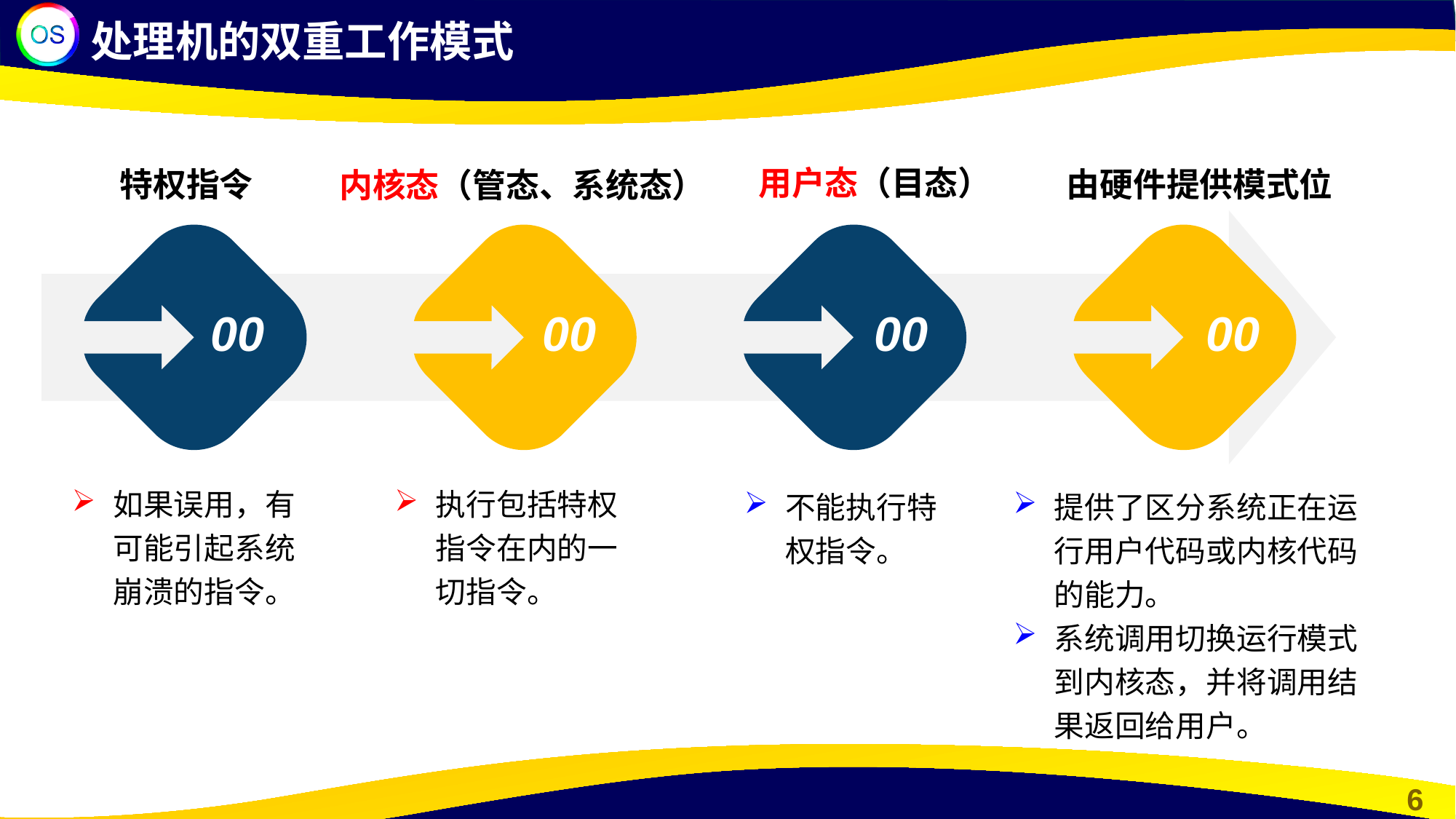

处理机的双重工作模式
内核态（管态、系统态）
用户态（目态）
特权指令
由硬件提供模式位

00
00
00
00
如果误用，有可能引起系统崩溃的指令。
执行包括特权指令在内的一切指令。
不能执行特权指令。
提供了区分系统正在运行用户代码或内核代码的能力。
系统调用切换运行模式到内核态，并将调用结果返回给用户。